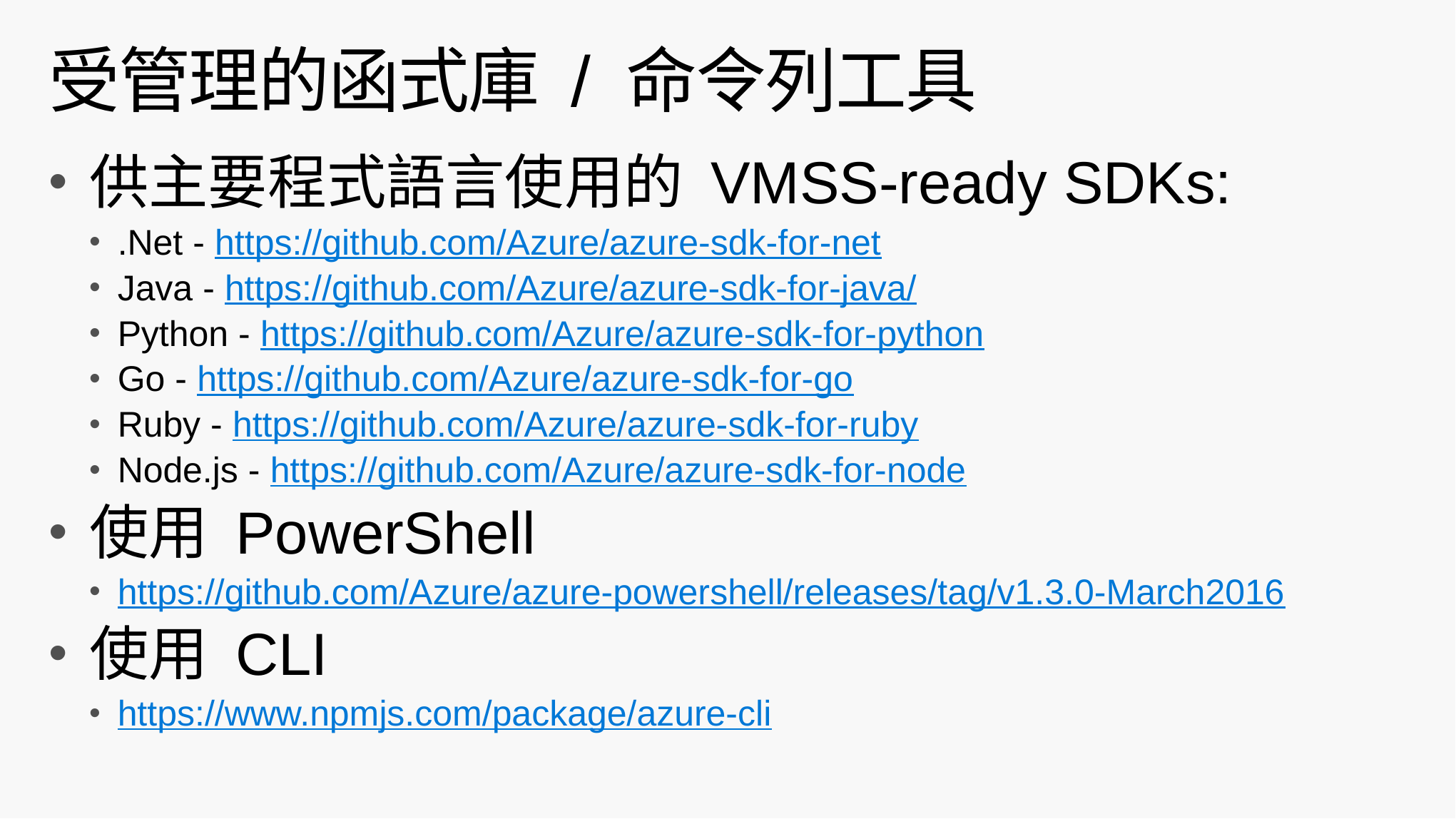

# 受管理的函式庫 / 命令列工具
供主要程式語言使用的 VMSS-ready SDKs:
.Net - https://github.com/Azure/azure-sdk-for-net
Java - https://github.com/Azure/azure-sdk-for-java/
Python - https://github.com/Azure/azure-sdk-for-python
Go - https://github.com/Azure/azure-sdk-for-go
Ruby - https://github.com/Azure/azure-sdk-for-ruby
Node.js - https://github.com/Azure/azure-sdk-for-node
使用 PowerShell
https://github.com/Azure/azure-powershell/releases/tag/v1.3.0-March2016
使用 CLI
https://www.npmjs.com/package/azure-cli